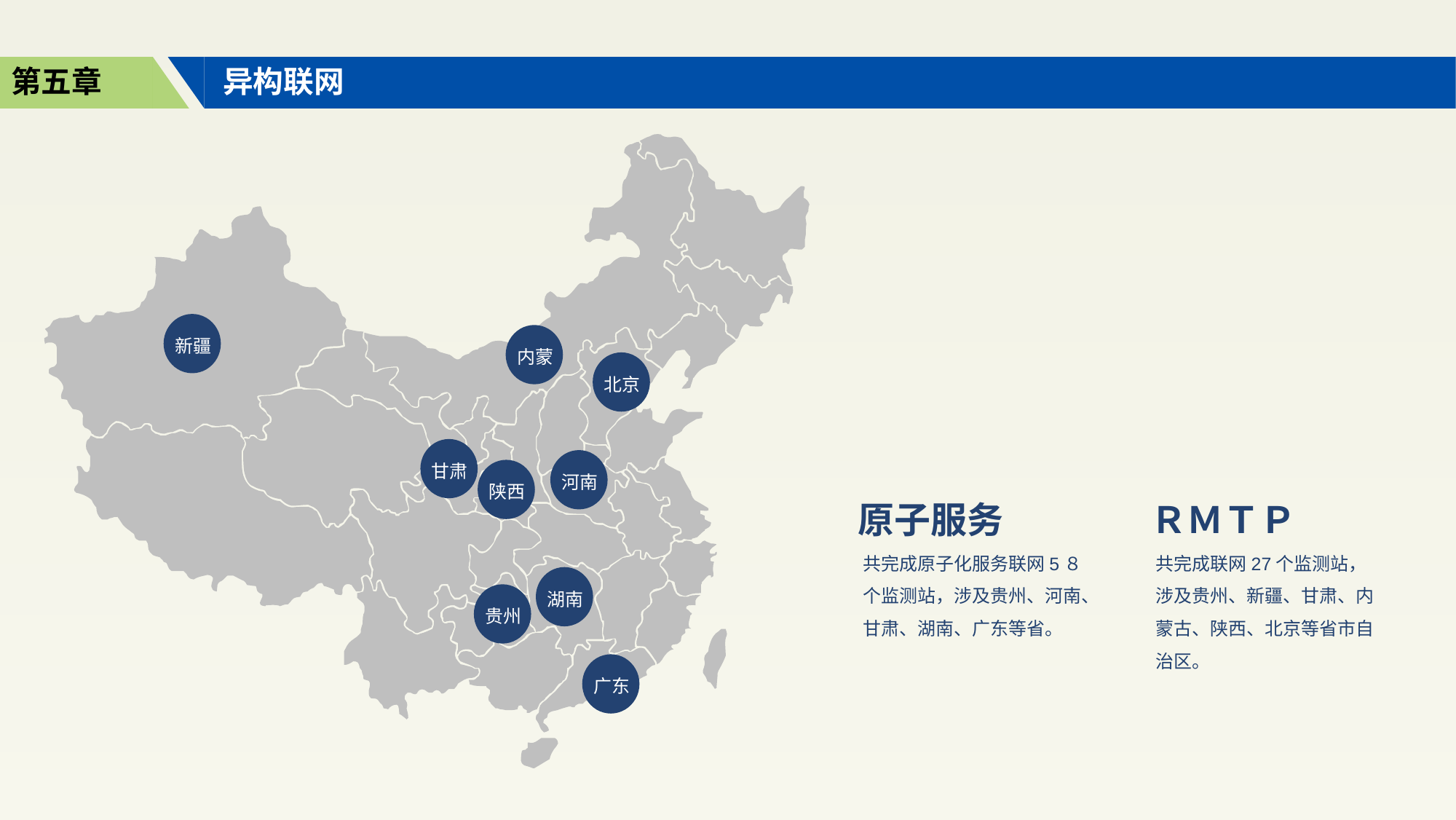

第五章
异构联网

新疆

内蒙

北京

甘肃

河南

陕西
原子服务
ＲＭＴＰ
共完成原子化服务联网5８个监测站，涉及贵州、河南、甘肃、湖南、广东等省。
共完成联网27个监测站，涉及贵州、新疆、甘肃、内蒙古、陕西、北京等省市自治区。

湖南

贵州

广东